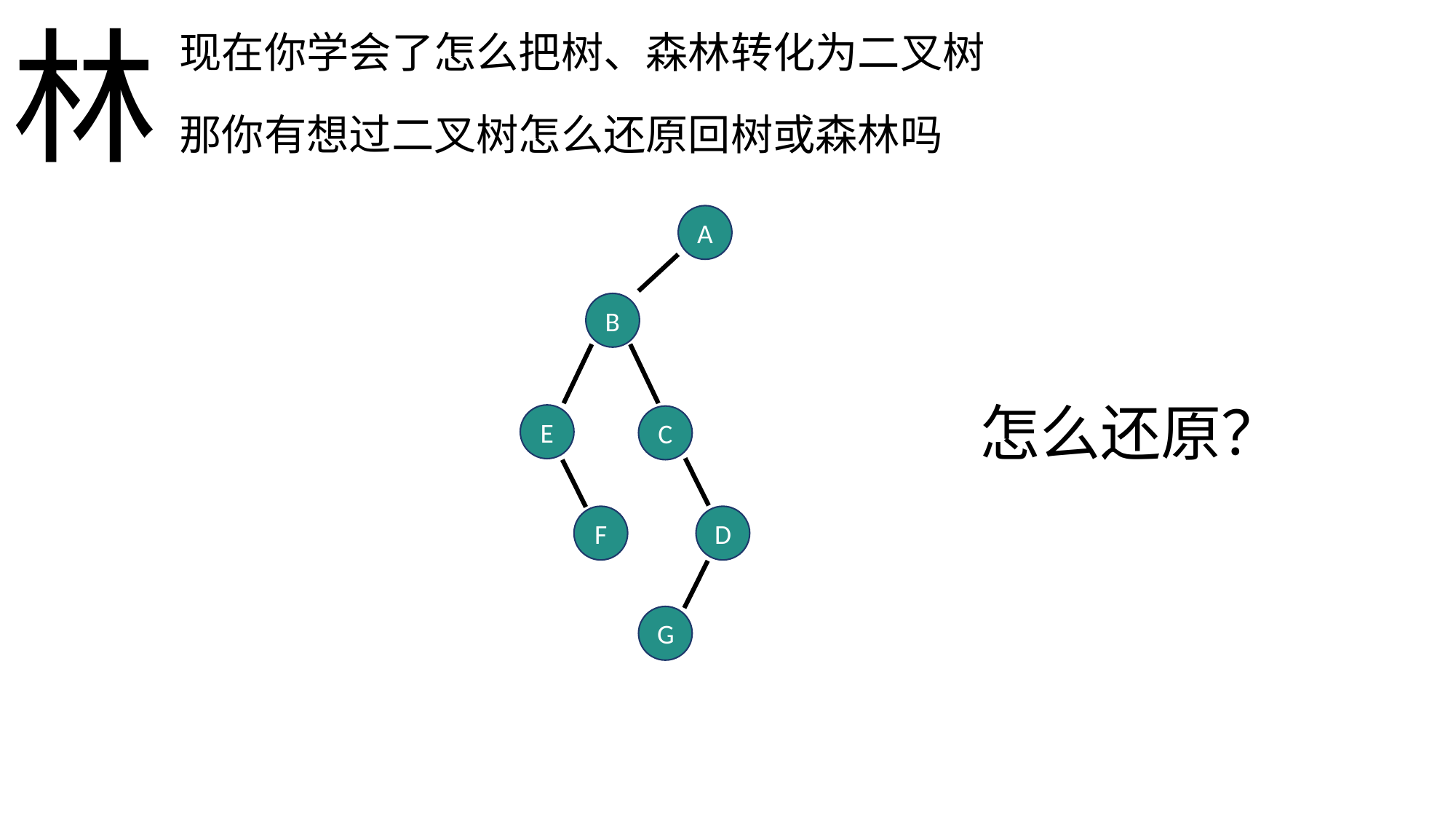

林
A
B
E
C
F
D
G
现在我给你一个森林，你能否把它转换为一个二叉树？
第一颗二叉树不动，之后把后一颗树的根节点作为前一颗二叉树的右孩子节点，直到全部链接完成
现在你学会了怎么把树、森林转化为二叉树
那你有想过二叉树怎么还原回树或森林吗
A
A
B
C
B
G
怎么还原？
D
E
C
H
F
D
E
G
I
F
J
K